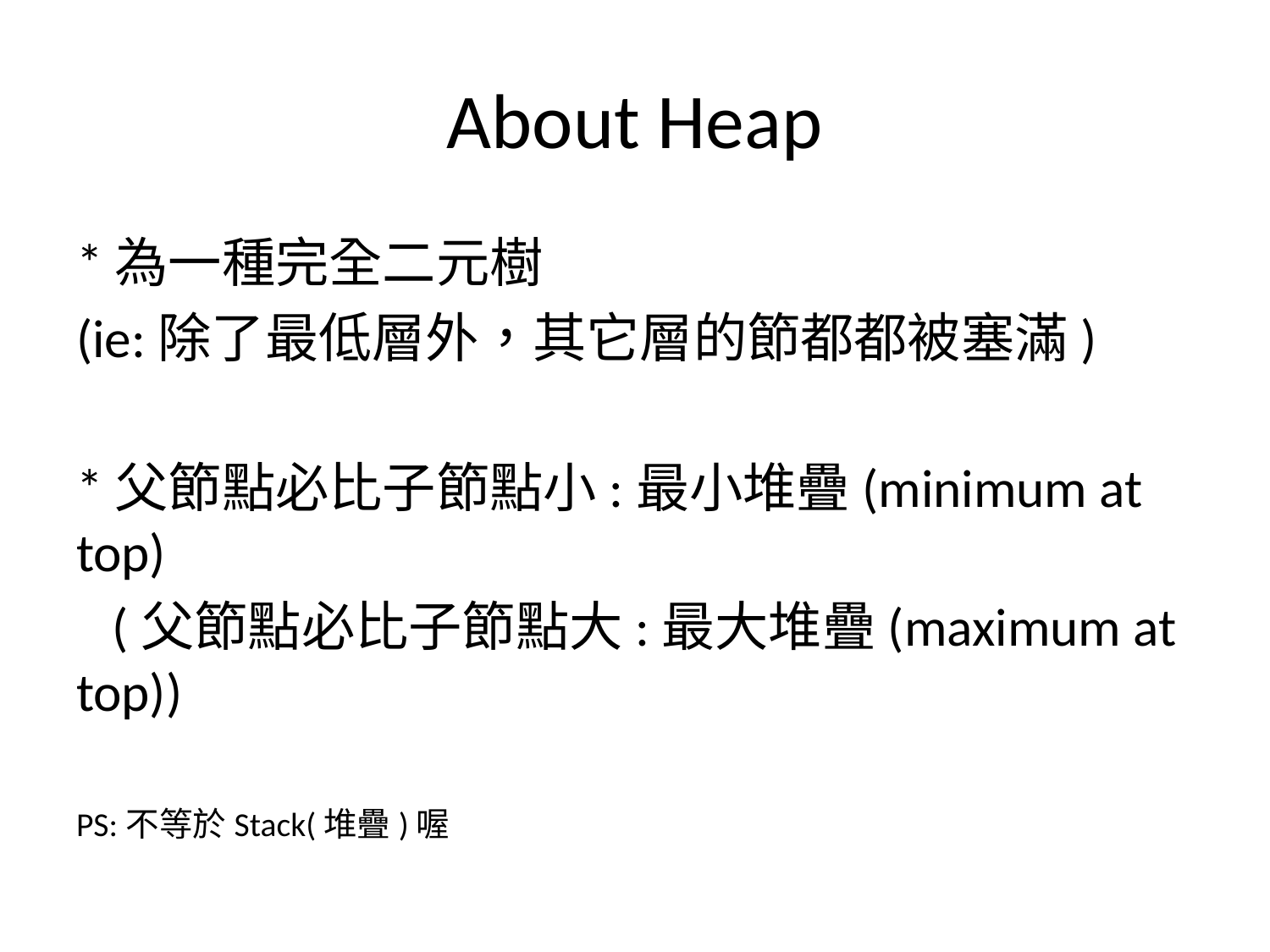

# About Heap
*為一種完全二元樹
(ie:除了最低層外，其它層的節都都被塞滿)

*父節點必比子節點小:最小堆疊(minimum at top)
   (父節點必比子節點大:最大堆疊(maximum at top))

PS:不等於Stack(堆疊)喔